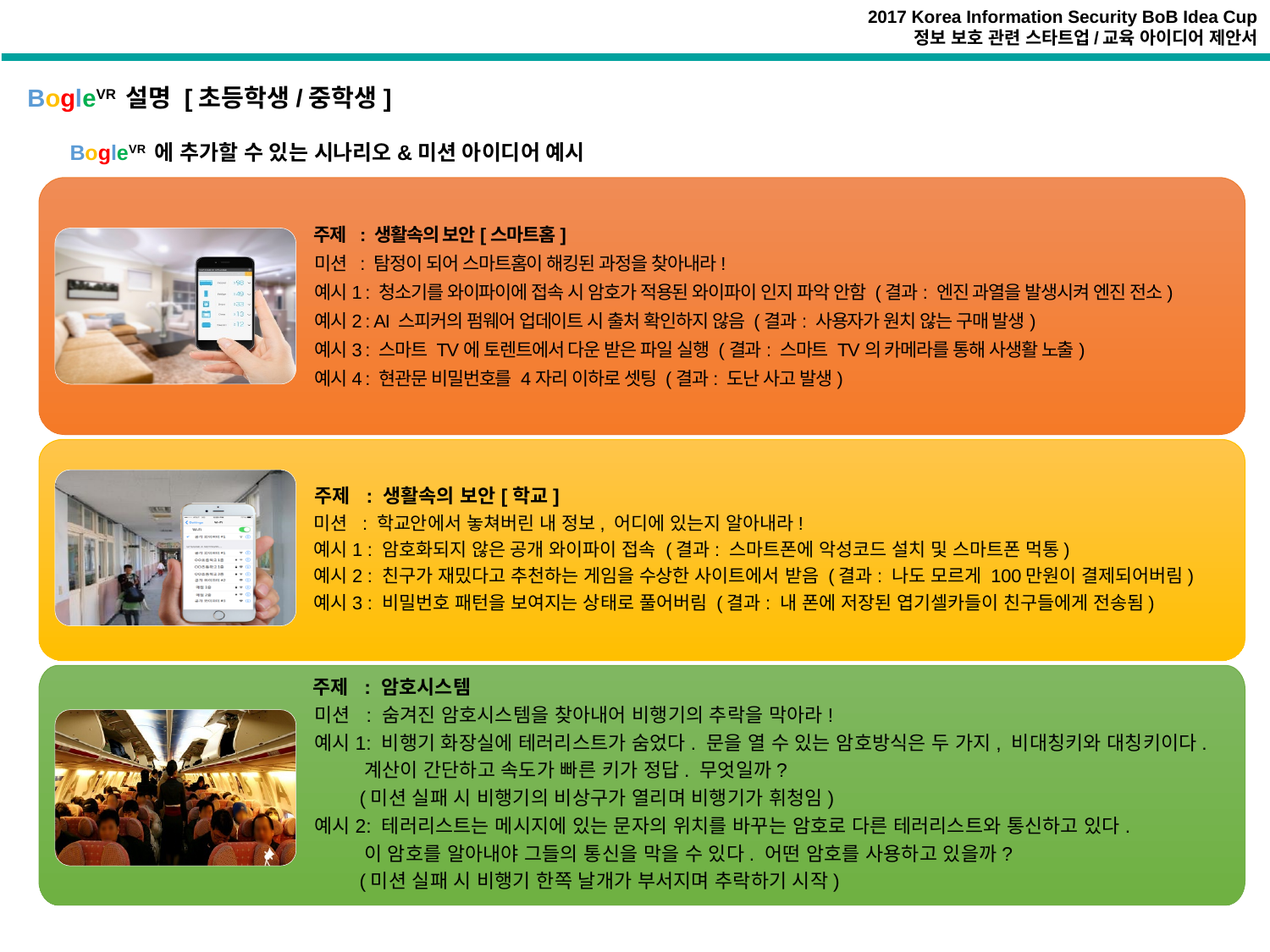

BogleVR 설명 [초등학생/중학생]
BogleVR 에 추가할 수 있는 시나리오&미션 아이디어 예시
 주제  : 생활속의 보안[스마트홈]
 미션  : 탐정이 되어 스마트홈이 해킹된 과정을 찾아내라!
 예시1 : 청소기를 와이파이에 접속 시 암호가 적용된 와이파이 인지 파악 안함 (결과: 엔진 과열을 발생시켜 엔진 전소)
 예시2 : AI 스피커의 펌웨어 업데이트 시 출처 확인하지 않음 (결과: 사용자가 원치 않는 구매 발생)
 예시3 : 스마트 TV에 토렌트에서 다운 받은 파일 실행 (결과: 스마트 TV의 카메라를 통해 사생활 노출)
 예시4 : 현관문 비밀번호를 4자리 이하로 셋팅 (결과: 도난 사고 발생)

 주제  : 생활속의 보안[학교]
 미션  : 학교안에서 놓쳐버린 내 정보, 어디에 있는지 알아내라!
 예시1 : 암호화되지 않은 공개 와이파이 접속 (결과: 스마트폰에 악성코드 설치 및 스마트폰 먹통)
 예시2 : 친구가 재밌다고 추천하는 게임을 수상한 사이트에서 받음 (결과: 나도 모르게 100만원이 결제되어버림)
 예시3 : 비밀번호 패턴을 보여지는 상태로 풀어버림 (결과: 내 폰에 저장된 엽기셀카들이 친구들에게 전송됨)

 주제  : 암호시스템
 미션  : 숨겨진 암호시스템을 찾아내어 비행기의 추락을 막아라!
 예시1: 비행기 화장실에 테러리스트가 숨었다. 문을 열 수 있는 암호방식은 두 가지, 비대칭키와 대칭키이다.
          계산이 간단하고 속도가 빠른 키가 정답. 무엇일까?
          (미션 실패 시 비행기의 비상구가 열리며 비행기가 휘청임)
 예시2: 테러리스트는 메시지에 있는 문자의 위치를 바꾸는 암호로 다른 테러리스트와 통신하고 있다.
          이 암호를 알아내야 그들의 통신을 막을 수 있다. 어떤 암호를 사용하고 있을까?
          (미션 실패 시 비행기 한쪽 날개가 부서지며 추락하기 시작)

예시1 : 청소기를 와이파이에 접속 시 암호가 적용된 와이파이 인지 파악 안함 (결과: 엔진 과열을 발생시켜 엔진 전소)
예시2 : AI 스피커의 펌웨어 업데이트 시 출처 확인하지 않음 (결과: 사용자가 원치않는 구매 발생)
예시3 : 스마트 TV에 토렌트에서 다운 받은 파일 실행 (결과(스마트 TV의 카메라를 통해 사생활 노출)
예시4 : 현관문 비밀번호를 4자리 이하로 셋팅 (결과: 도난 사고 발생)